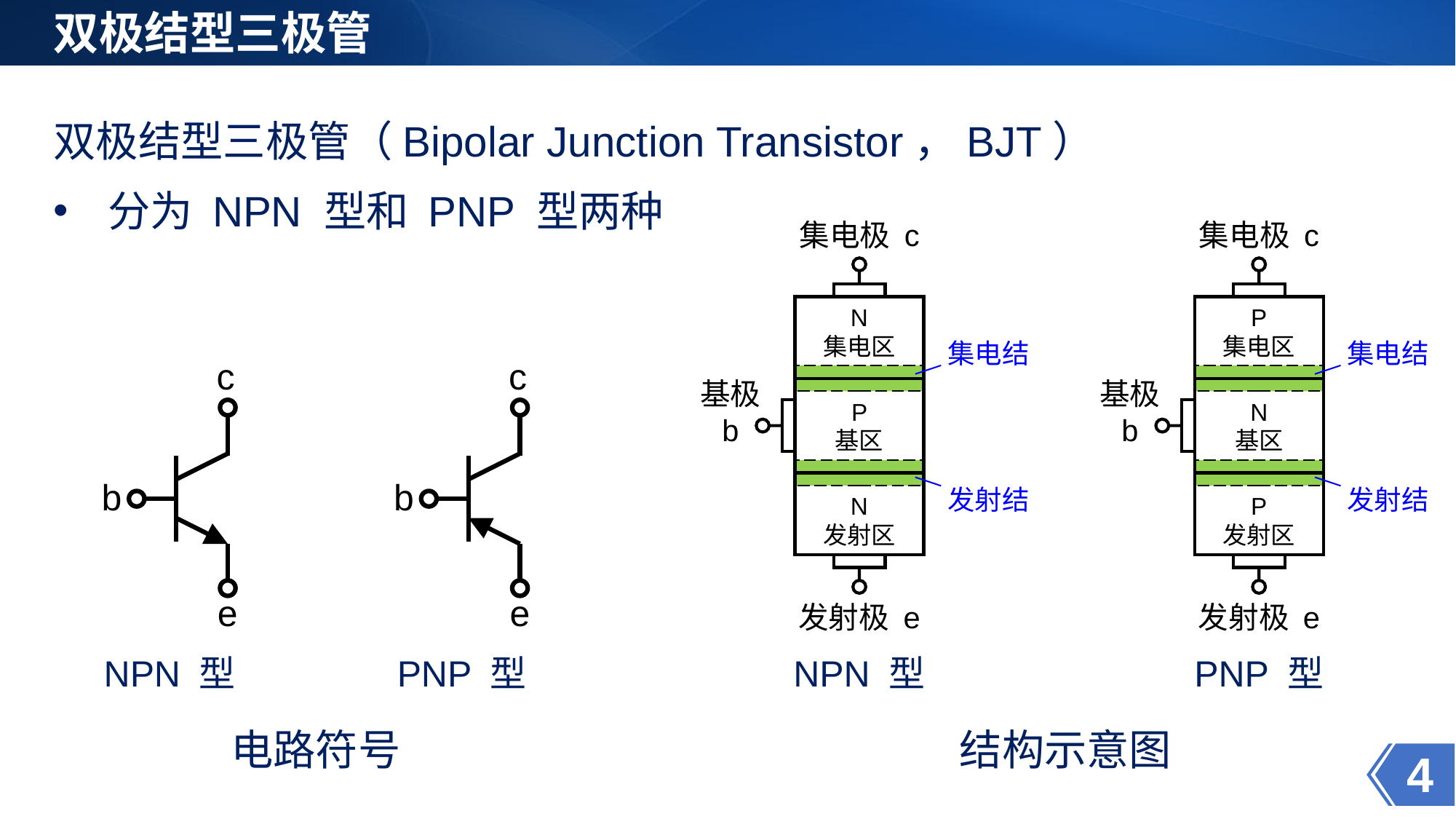

双极结型三极管
双极结型三极管（Bipolar Junction Transistor，BJT）
分为 NPN 型和 PNP 型两种
集电极 c

N
集电区
集电结

基极
b
P
基区

发射结
N
发射区

发射极 e
NPN 型
集电极 c

P
集电区
集电结

基极
b
N
基区

发射结
P
发射区

发射极 e
PNP 型
c
c

b
b

e
e
NPN 型
PNP 型
电路符号
结构示意图
4